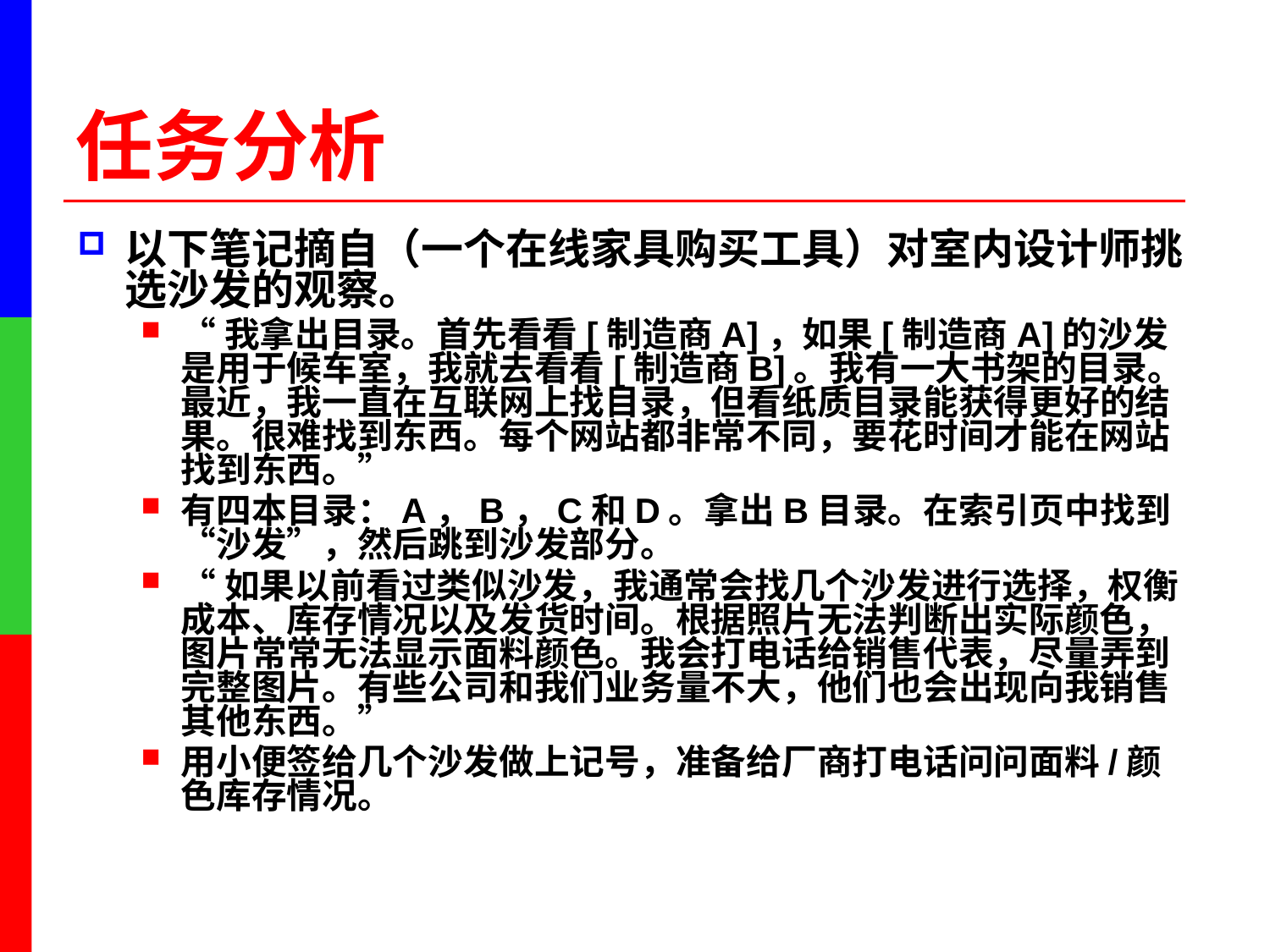

# 任务分析
以下笔记摘自（一个在线家具购买工具）对室内设计师挑选沙发的观察。
“我拿出目录。首先看看[制造商A]，如果[制造商A]的沙发是用于候车室，我就去看看[制造商B]。我有一大书架的目录。最近，我一直在互联网上找目录，但看纸质目录能获得更好的结果。很难找到东西。每个网站都非常不同，要花时间才能在网站找到东西。”
有四本目录：A，B，C和D。拿出B目录。在索引页中找到“沙发”，然后跳到沙发部分。
“如果以前看过类似沙发，我通常会找几个沙发进行选择，权衡成本、库存情况以及发货时间。根据照片无法判断出实际颜色，图片常常无法显示面料颜色。我会打电话给销售代表，尽量弄到完整图片。有些公司和我们业务量不大，他们也会出现向我销售其他东西。”
用小便签给几个沙发做上记号，准备给厂商打电话问问面料/颜色库存情况。